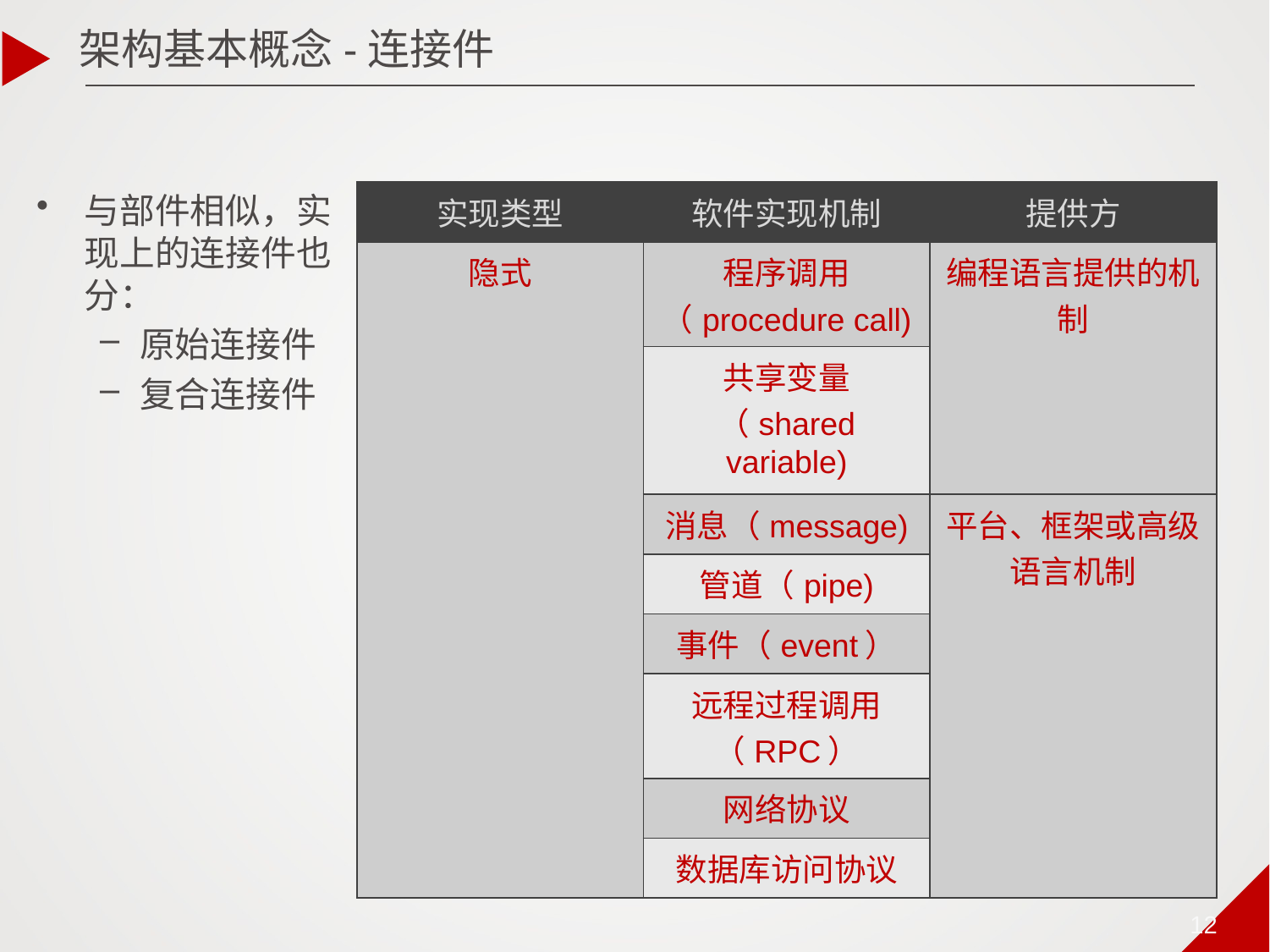

架构基本概念-连接件

| 实现类型 | 软件实现机制 | 提供方 |
| --- | --- | --- |
| 隐式 | 程序调用（procedure call) | 编程语言提供的机制 |
|  | 共享变量（shared variable) |  |
|  | 消息（message) | 平台、框架或高级语言机制 |
|  | 管道（pipe) |  |
|  | 事件（event） |  |
|  | 远程过程调用（RPC） |  |
|  | 网络协议 |  |
|  | 数据库访问协议 |  |
与部件相似，实现上的连接件也分：
原始连接件
复合连接件